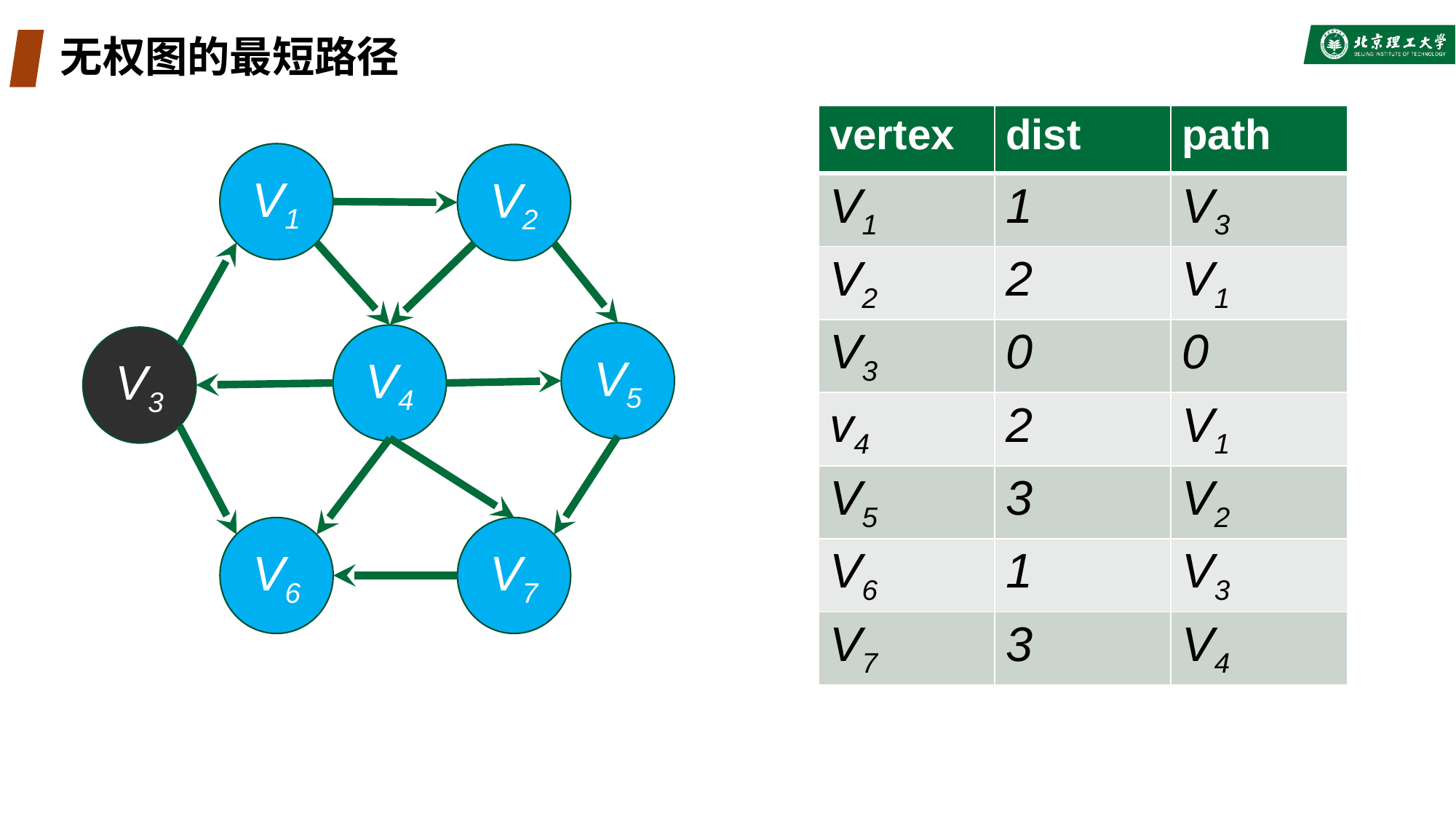

# 无权图的最短路径
| vertex | dist | path |
| --- | --- | --- |
| V1 | 1 | V3 |
| V2 | 2 | V1 |
| V3 | 0 | 0 |
| v4 | 2 | V1 |
| V5 | 3 | V2 |
| V6 | 1 | V3 |
| V7 | 3 | V4 |
V1
V2
V5
V4
V3
V6
V7